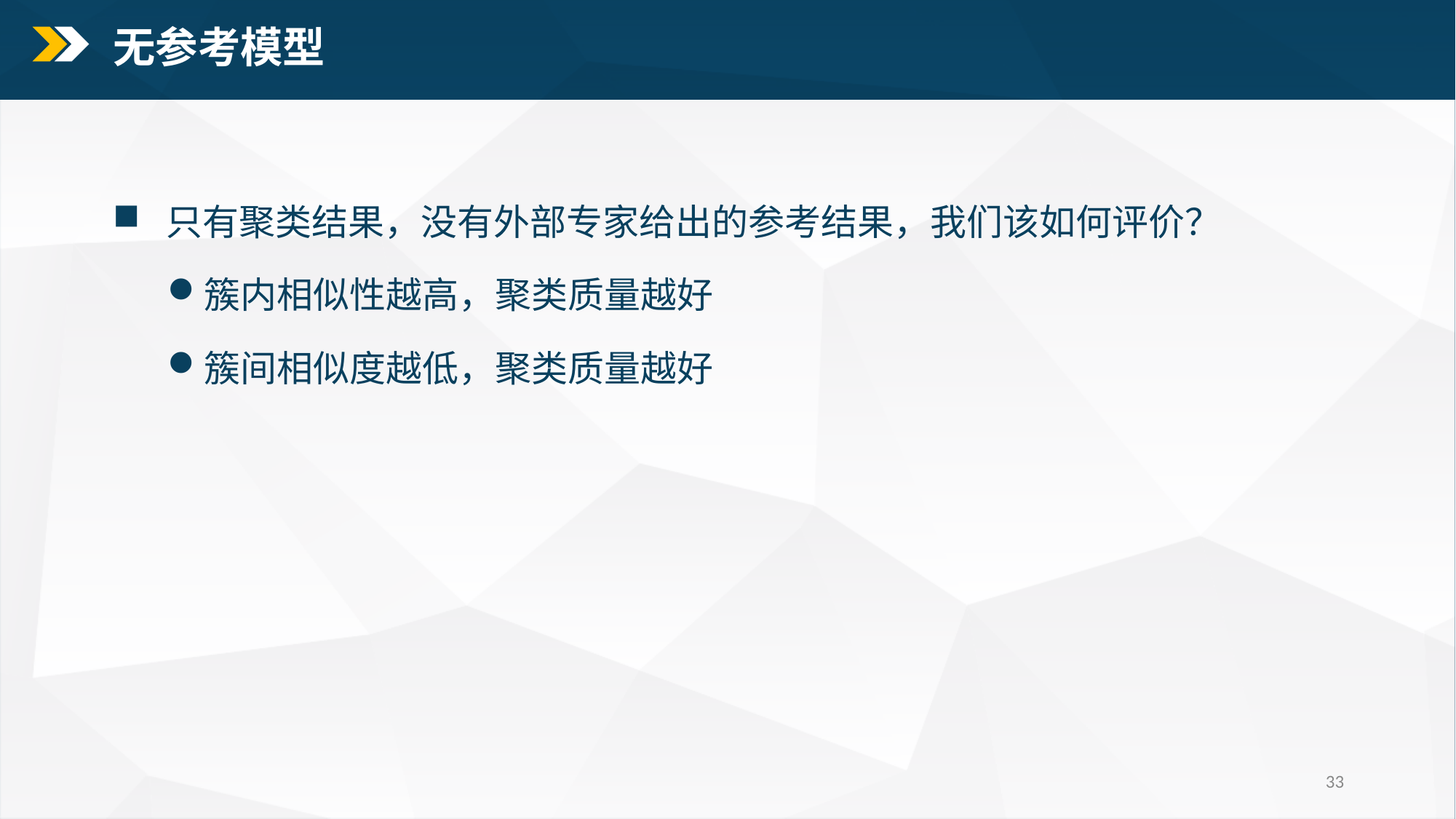

无参考模型
只有聚类结果，没有外部专家给出的参考结果，我们该如何评价？
簇内相似性越高，聚类质量越好
簇间相似度越低，聚类质量越好
33